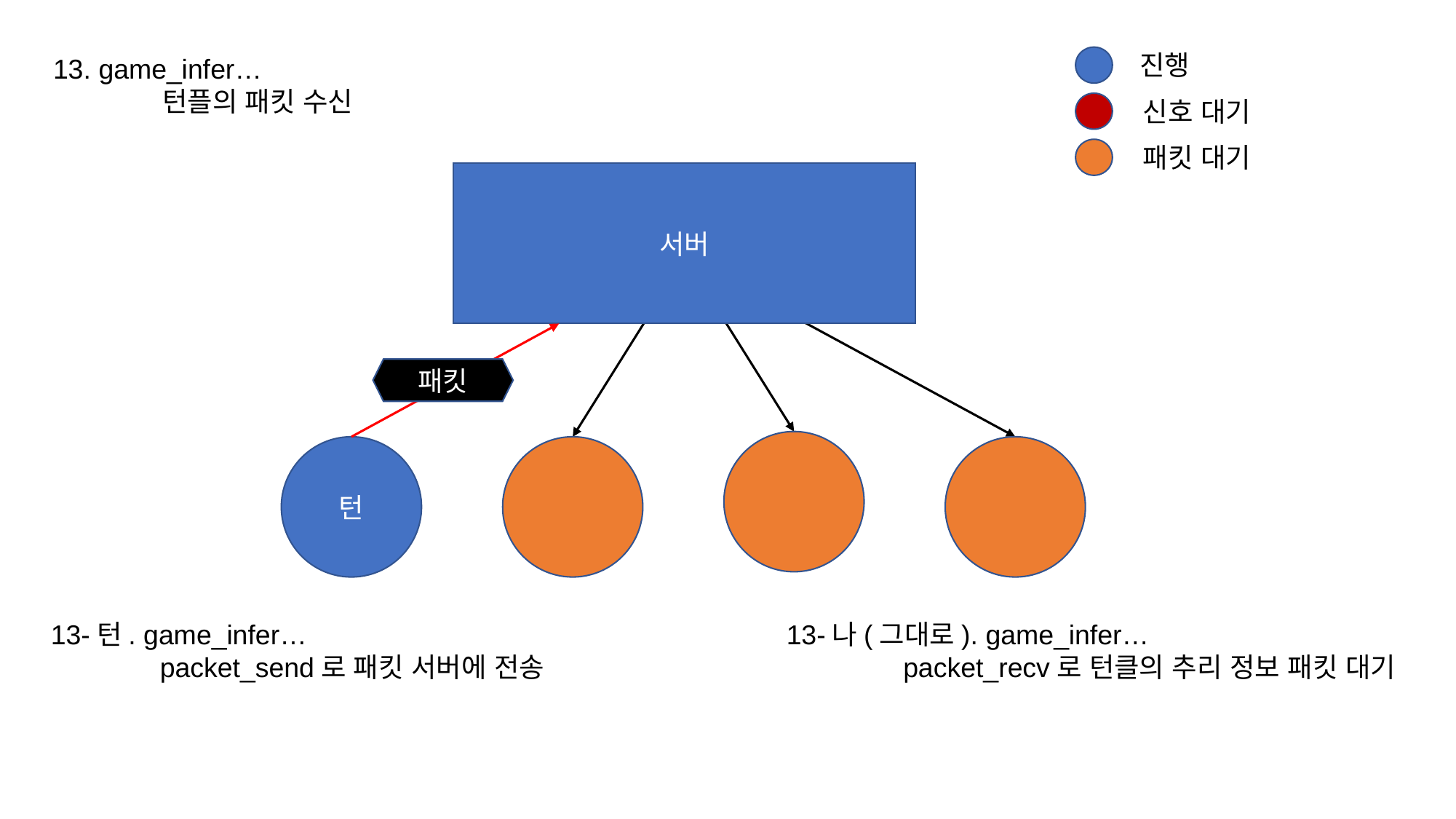

진행
13. game_infer…
	턴플의 패킷 수신

신호 대기

패킷 대기

서버
패킷

턴

13-턴. game_infer…
	packet_send로 패킷 서버에 전송
13-나(그대로). game_infer…
	 packet_recv로 턴클의 추리 정보 패킷 대기